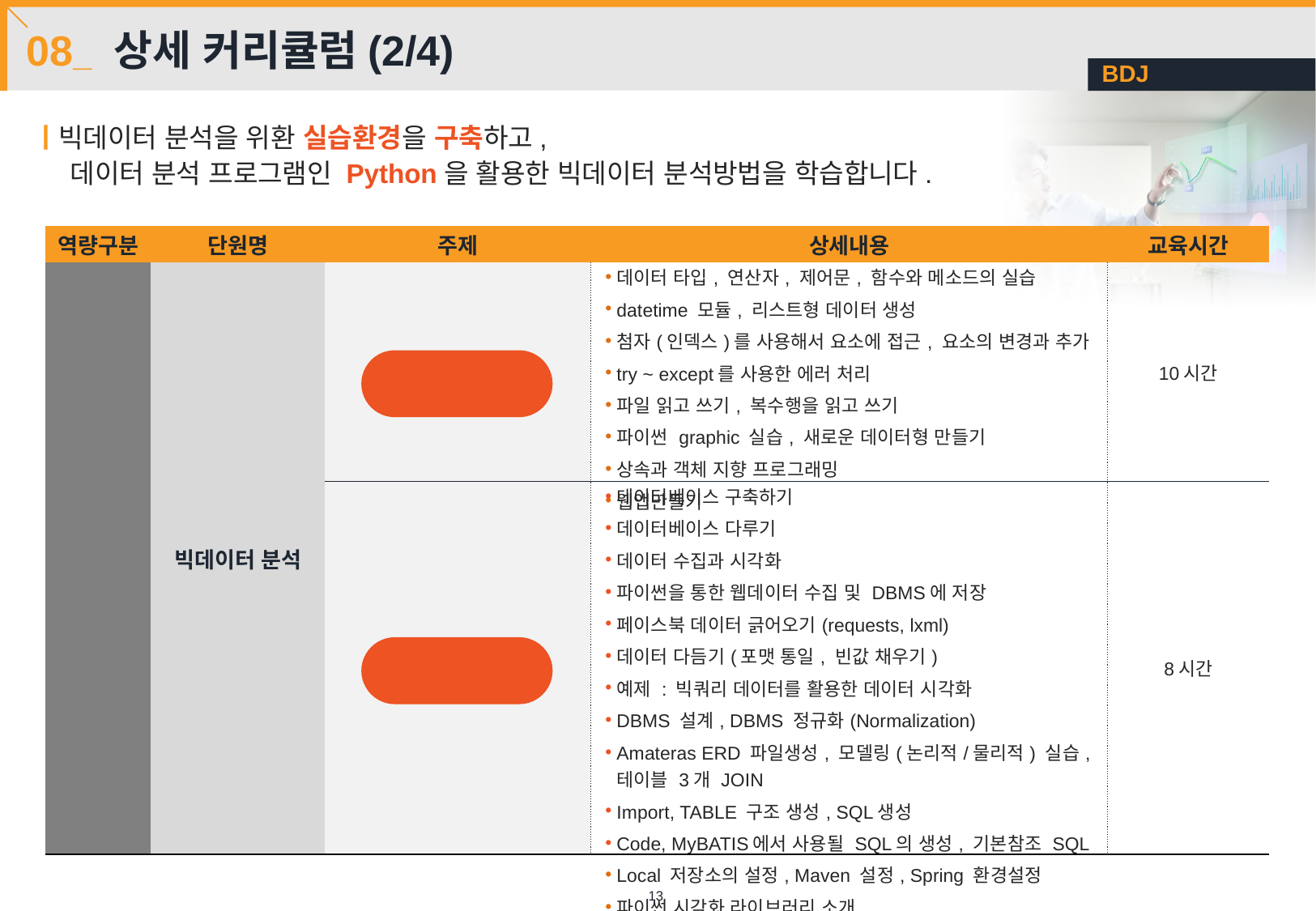

# 08_ 상세 커리큘럼(2/4)
ㅣ빅데이터 분석을 위환 실습환경을 구축하고,
    데이터 분석 프로그램인 Python을 활용한 빅데이터 분석방법을 학습합니다.
| 역량구분 | 단원명 | 주제 | 상세내용 | 교육시간 |
| --- | --- | --- | --- | --- |
| 빅데이터 분석역량 | 빅데이터 분석 |  | 데이터 타입, 연산자, 제어문, 함수와 메소드의 실습 datetime 모듈, 리스트형 데이터 생성 첨자(인덱스)를 사용해서 요소에 접근, 요소의 변경과 추가 try ~ except를 사용한 에러 처리 파일 읽고 쓰기, 복수행을 읽고 쓰기 파이썬 graphic 실습, 새로운 데이터형 만들기 상속과 객체 지향 프로그래밍 웹앱만들기 | 10시간 |
|  |  |  | 데이터베이스 구축하기 데이터베이스 다루기 데이터 수집과 시각화 파이썬을 통한 웹데이터 수집 및 DBMS에 저장 페이스북 데이터 긁어오기(requests, lxml) 데이터 다듬기(포맷 통일, 빈값 채우기) 예제 : 빅쿼리 데이터를 활용한 데이터 시각화 DBMS 설계, DBMS 정규화(Normalization) Amateras ERD 파일생성, 모델링(논리적/물리적) 실습, 테이블 3개 JOIN Import, TABLE 구조 생성, SQL생성 Code, MyBATIS에서 사용될 SQL의 생성, 기본참조 SQL Local 저장소의 설정, Maven 설정, Spring 환경설정 파이썬 시각화 라이브러리 소개 | 8시간 |
파이썬 설치와
환경설정
데이터베이스 구축 및 시각화